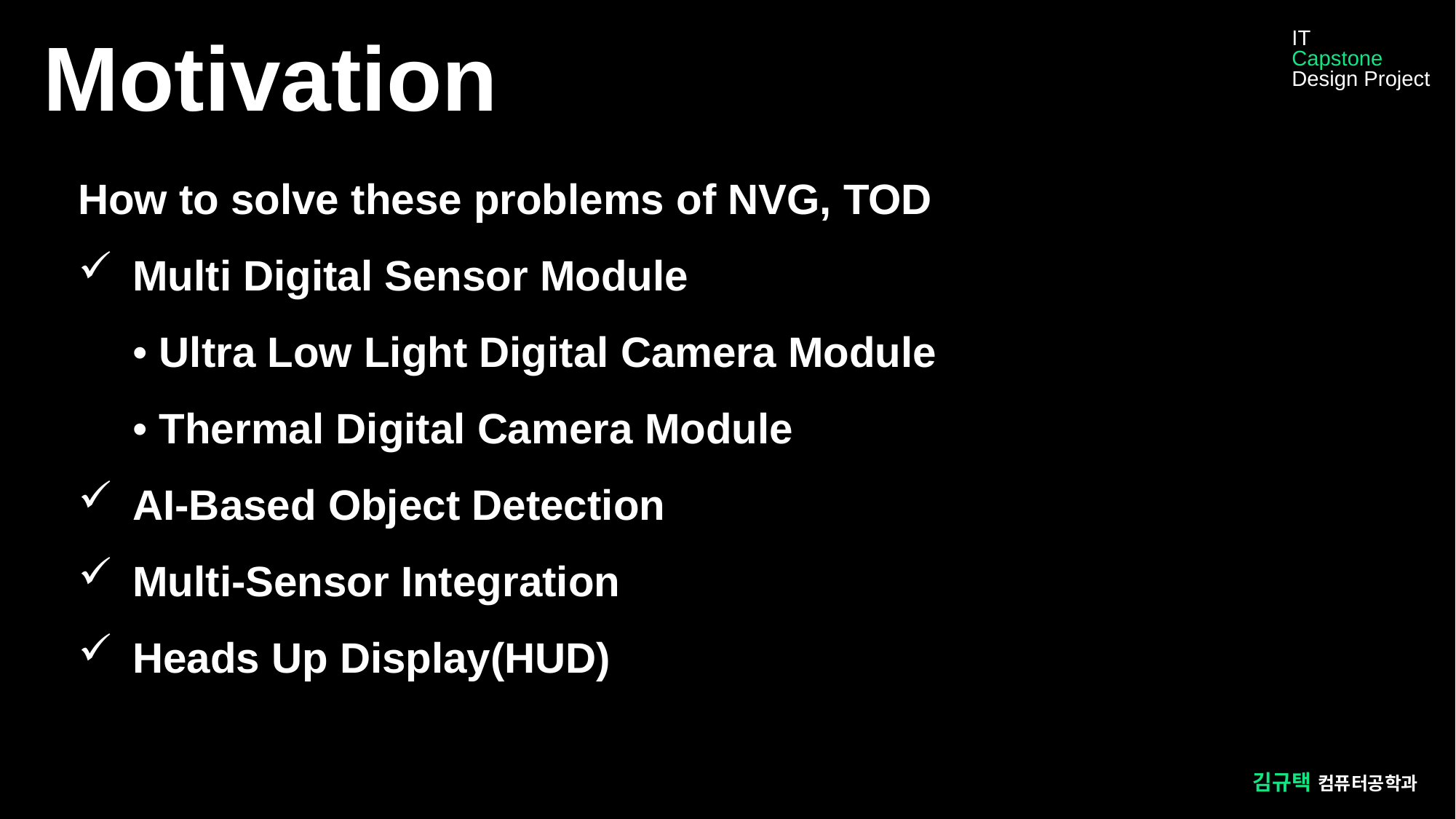

IT
Capstone
Design Project
Motivation
How to solve these problems of NVG, TOD
Multi Digital Sensor Module
• Ultra Low Light Digital Camera Module
• Thermal Digital Camera Module
AI-Based Object Detection
Multi-Sensor Integration
Heads Up Display(HUD)
김규택 컴퓨터공학과